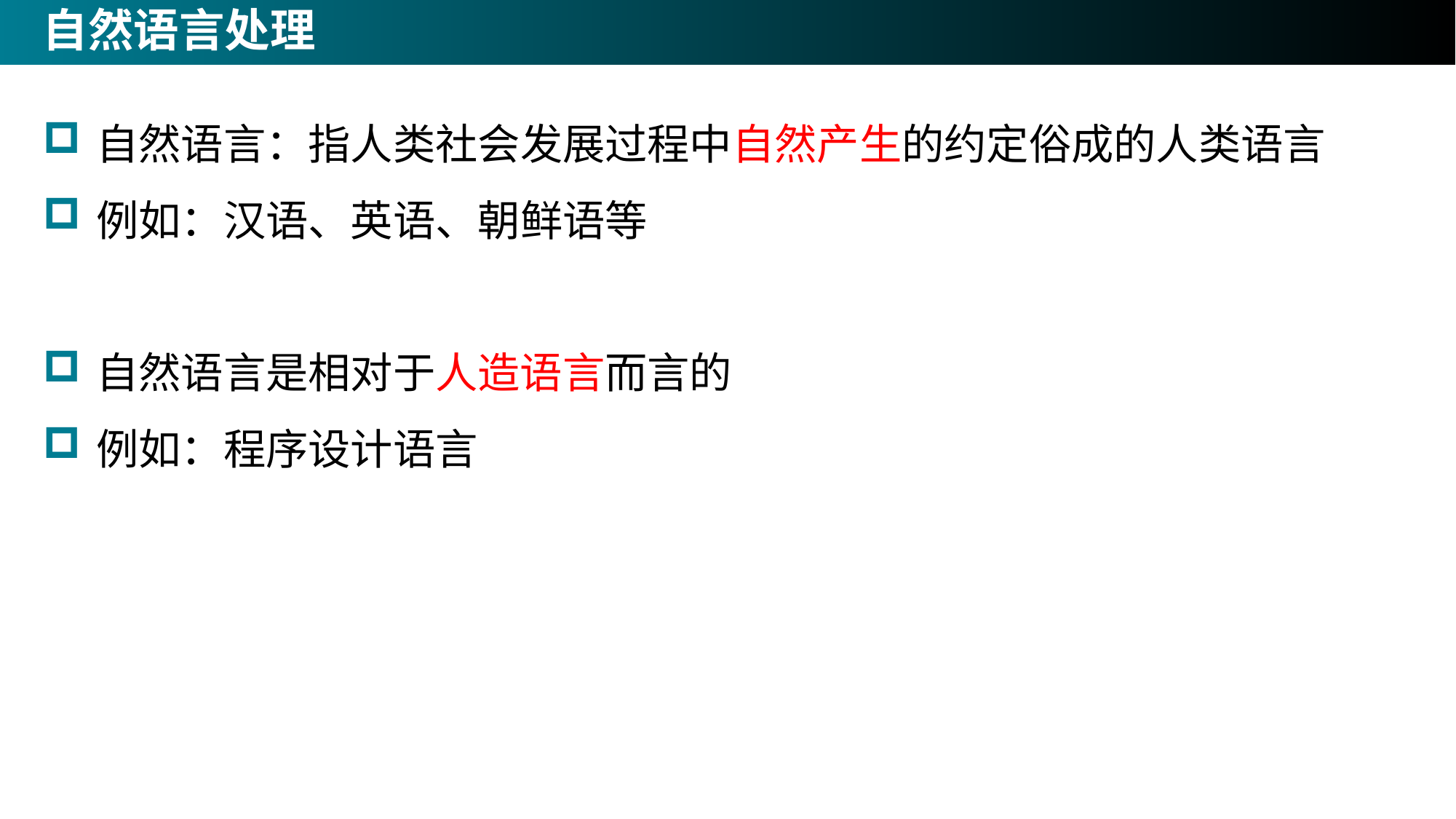

# 自然语言处理
自然语言：指人类社会发展过程中自然产生的约定俗成的人类语言
例如：汉语、英语、朝鲜语等

自然语言是相对于人造语言而言的
例如：程序设计语言